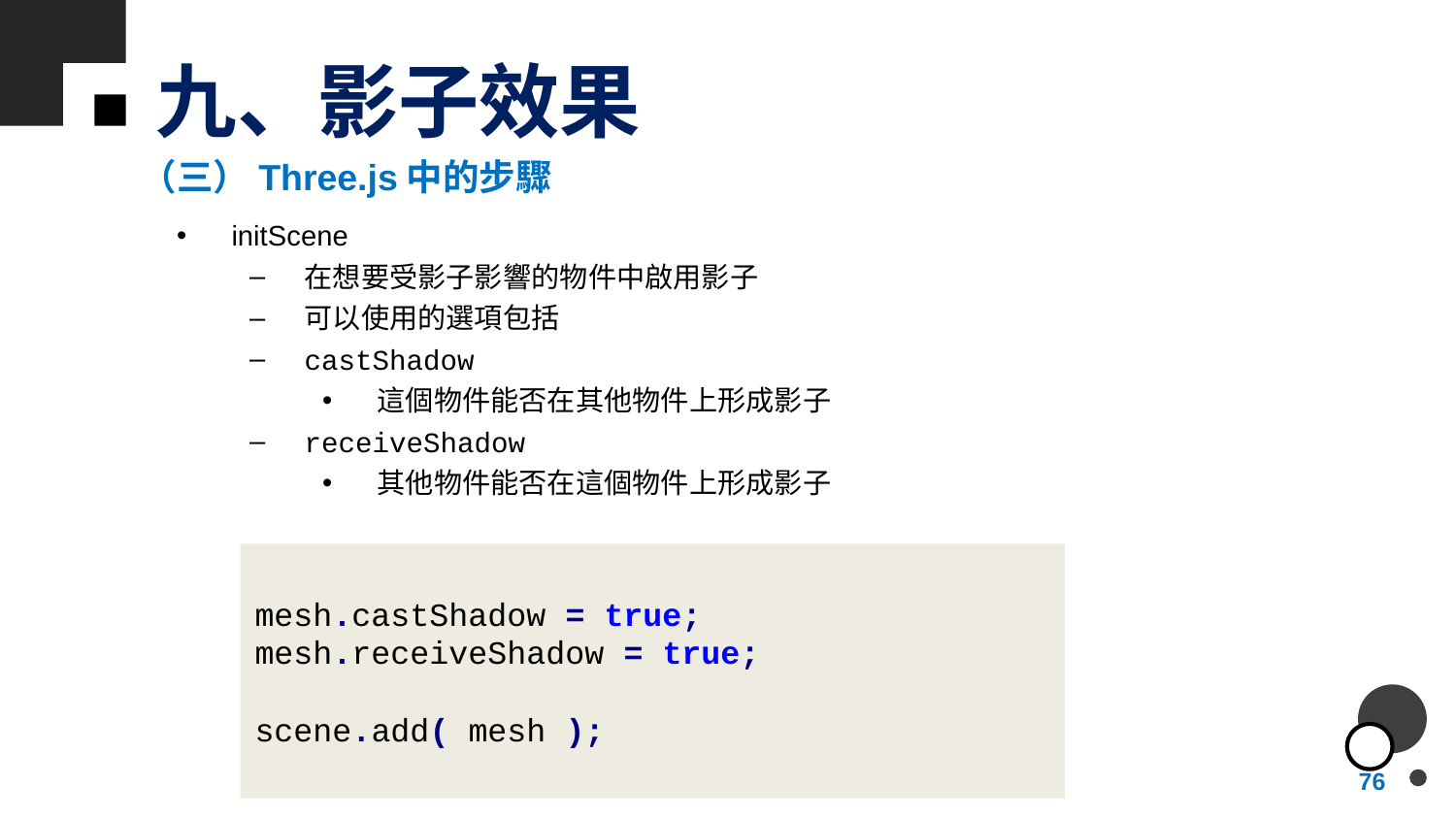

# 九、影子效果
（三）Three.js中的步驟
initScene
在想要受影子影響的物件中啟用影子
可以使用的選項包括
castShadow
這個物件能否在其他物件上形成影子
receiveShadow
其他物件能否在這個物件上形成影子

mesh.castShadow = true;
mesh.receiveShadow = true;

scene.add( mesh );

76